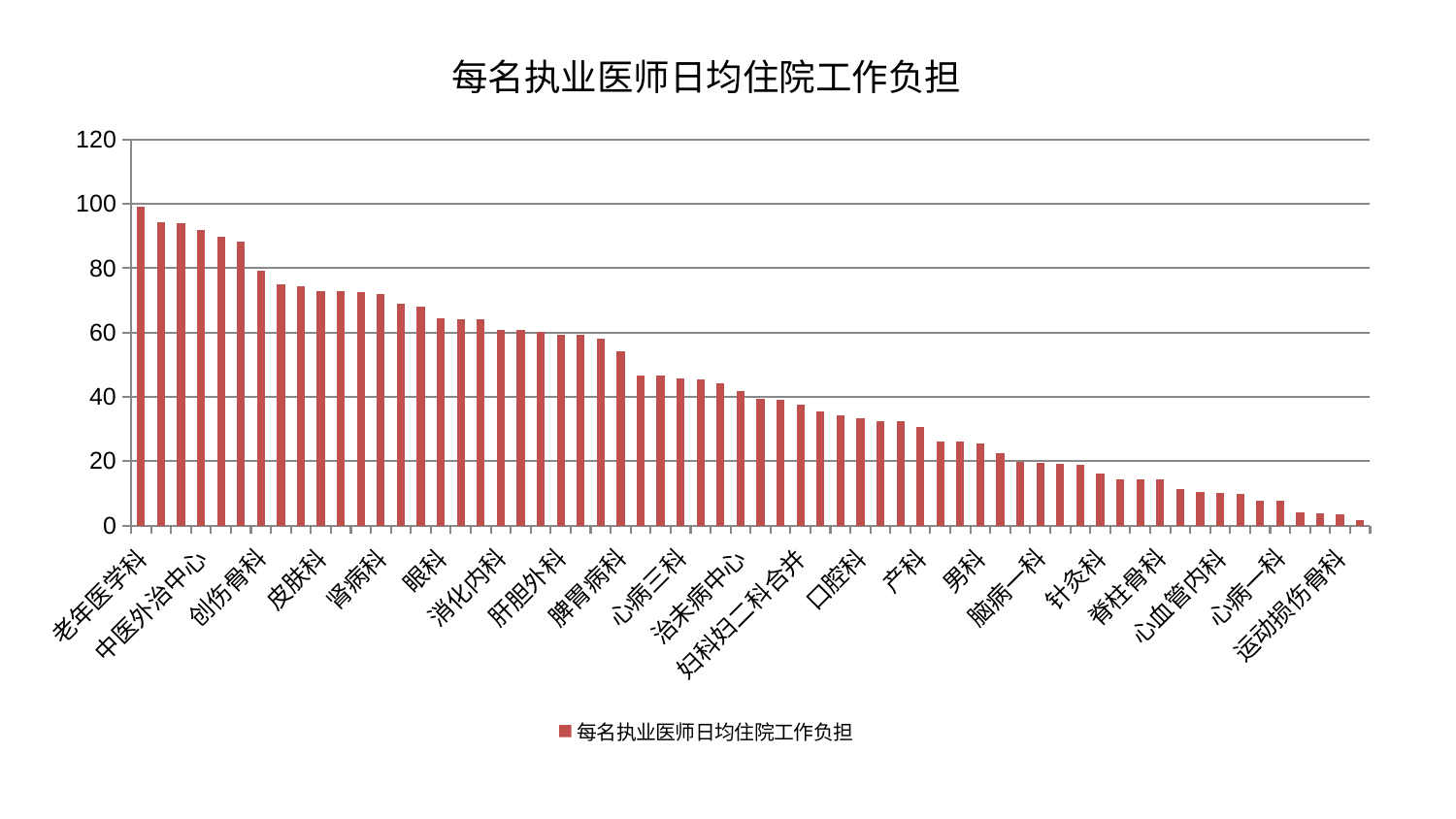

### Chart: 每名执业医师日均住院工作负担

| Category | 每名执业医师日均住院工作负担 |
|---|---|
| 老年医学科 | 99.2572444250495 |
| 西区重症医学科 | 94.33872028274502 |
| 显微骨科 | 94.02767245714429 |
| 中医外治中心 | 91.97033062615661 |
| 康复科 | 89.8486994377419 |
| 小儿推拿科 | 88.24813585042821 |
| 创伤骨科 | 79.20955500622941 |
| 中医经典科 | 74.98048884117206 |
| 内分泌科 | 74.4740704645971 |
| 皮肤科 | 73.02995665293834 |
| 儿科 | 72.98017792379082 |
| 胸外科 | 72.59263053563019 |
| 肾病科 | 72.10799037214235 |
| 呼吸内科 | 68.95548808009832 |
| 乳腺甲状腺外科 | 68.17903238267698 |
| 眼科 | 64.29978714583125 |
| 肾脏内科 | 64.21414048325937 |
| 肿瘤内科 | 64.11222582916507 |
| 消化内科 | 60.89811010371569 |
| 神经内科 | 60.823614746842345 |
| 妇二科 | 60.158802897923394 |
| 肝胆外科 | 59.26168363545339 |
| 风湿病科 | 59.195681641947616 |
| 泌尿外科 | 58.053392146697846 |
| 脾胃病科 | 54.16063235214261 |
| 东区肾病科 | 46.718931174438126 |
| 脾胃科消化科合并 | 46.6135919626149 |
| 心病三科 | 45.71888663848862 |
| 身心医学科 | 45.30400166713253 |
| 普通外科 | 44.20072098146779 |
| 治未病中心 | 41.910232972407215 |
| 小儿骨科 | 39.49803243704719 |
| 周围血管科 | 39.15411523174966 |
| 妇科妇二科合并 | 37.49866978480778 |
| 心病四科 | 35.539165750505084 |
| 耳鼻喉科 | 34.187988877988865 |
| 口腔科 | 33.41365594126131 |
| 肛肠科 | 32.40115179295691 |
| 医院 | 32.332250095096796 |
| 产科 | 30.671564574966226 |
| 妇科 | 26.05389087054688 |
| 东区重症医学科 | 26.034161095199337 |
| 男科 | 25.620208003986033 |
| 骨科 | 22.569859900200704 |
| 脑病二科 | 19.813423591969716 |
| 脑病一科 | 19.365139174219117 |
| 美容皮肤科 | 19.272167204994783 |
| 综合内科 | 18.786344459476247 |
| 针灸科 | 16.106301090376853 |
| 血液科 | 14.4272879020934 |
| 神经外科 | 14.30913900425188 |
| 脊柱骨科 | 14.247824577855116 |
| 脑病三科 | 11.35289584790753 |
| 推拿科 | 10.35452081115642 |
| 心血管内科 | 10.074839647158074 |
| 心病二科 | 9.717083901928824 |
| 微创骨科 | 7.733002908753606 |
| 心病一科 | 7.609520629941824 |
| 肝病科 | 4.08852233878243 |
| 关节骨科 | 3.835539685264955 |
| 运动损伤骨科 | 3.340408756767621 |
| 重症医学科 | 1.5876688819719709 |
53